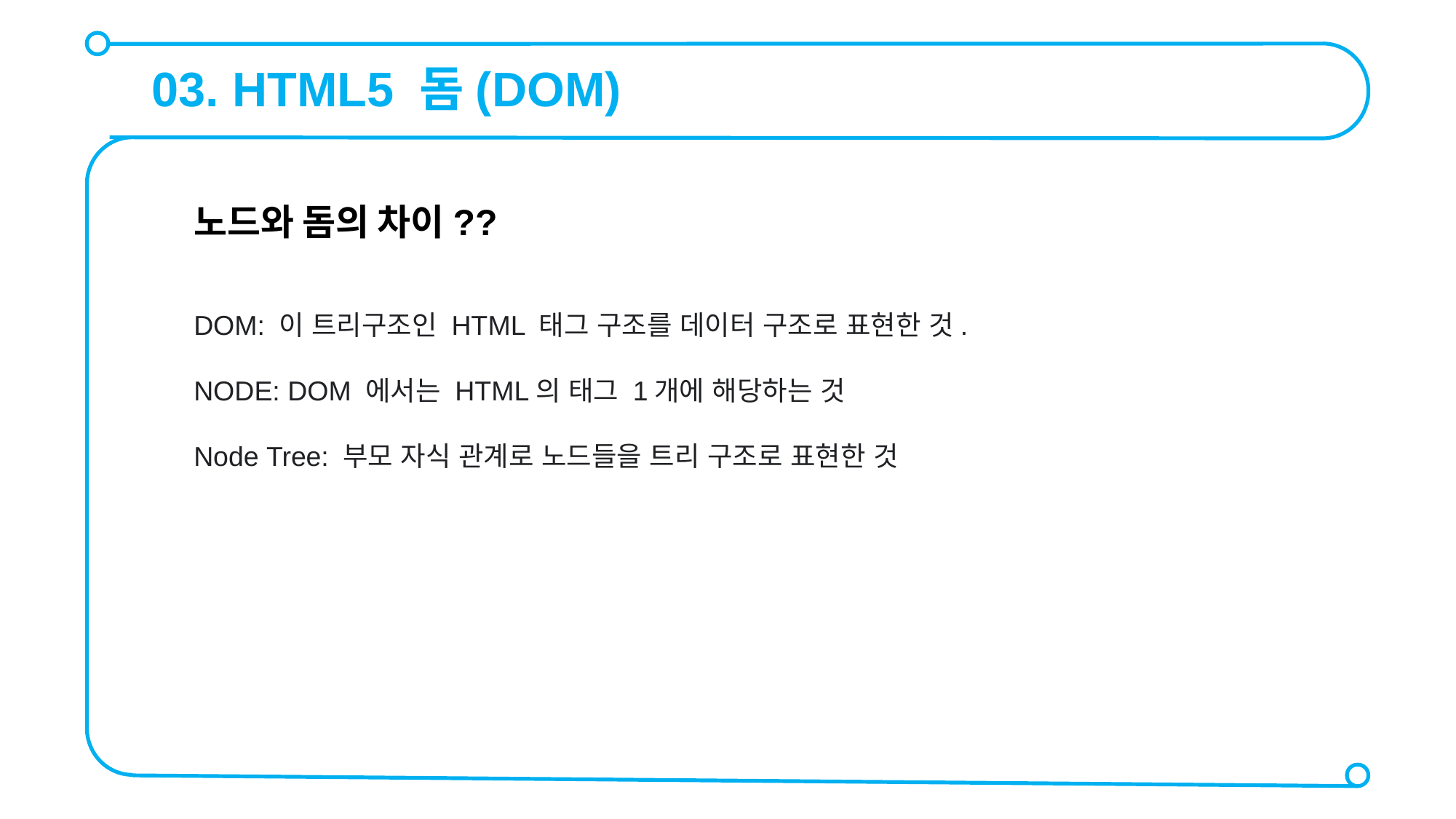

03. HTML5 돔(DOM)
노드와 돔의 차이??

DOM: 이 트리구조인 HTML 태그 구조를 데이터 구조로 표현한 것.

NODE: DOM 에서는 HTML의 태그 1개에 해당하는 것

Node Tree: 부모 자식 관계로 노드들을 트리 구조로 표현한 것